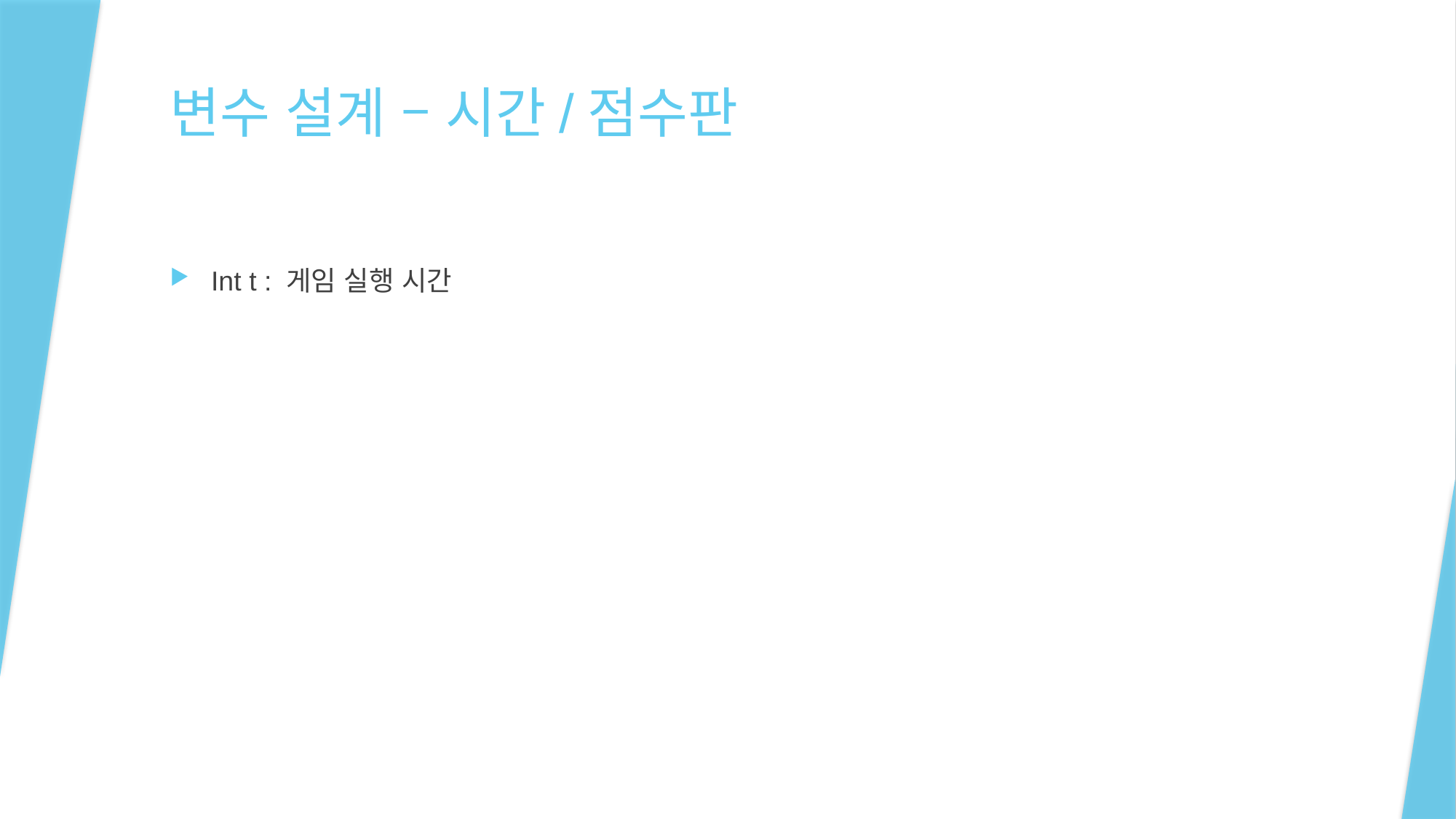

# 변수 설계 – 시간/점수판
Int t : 게임 실행 시간